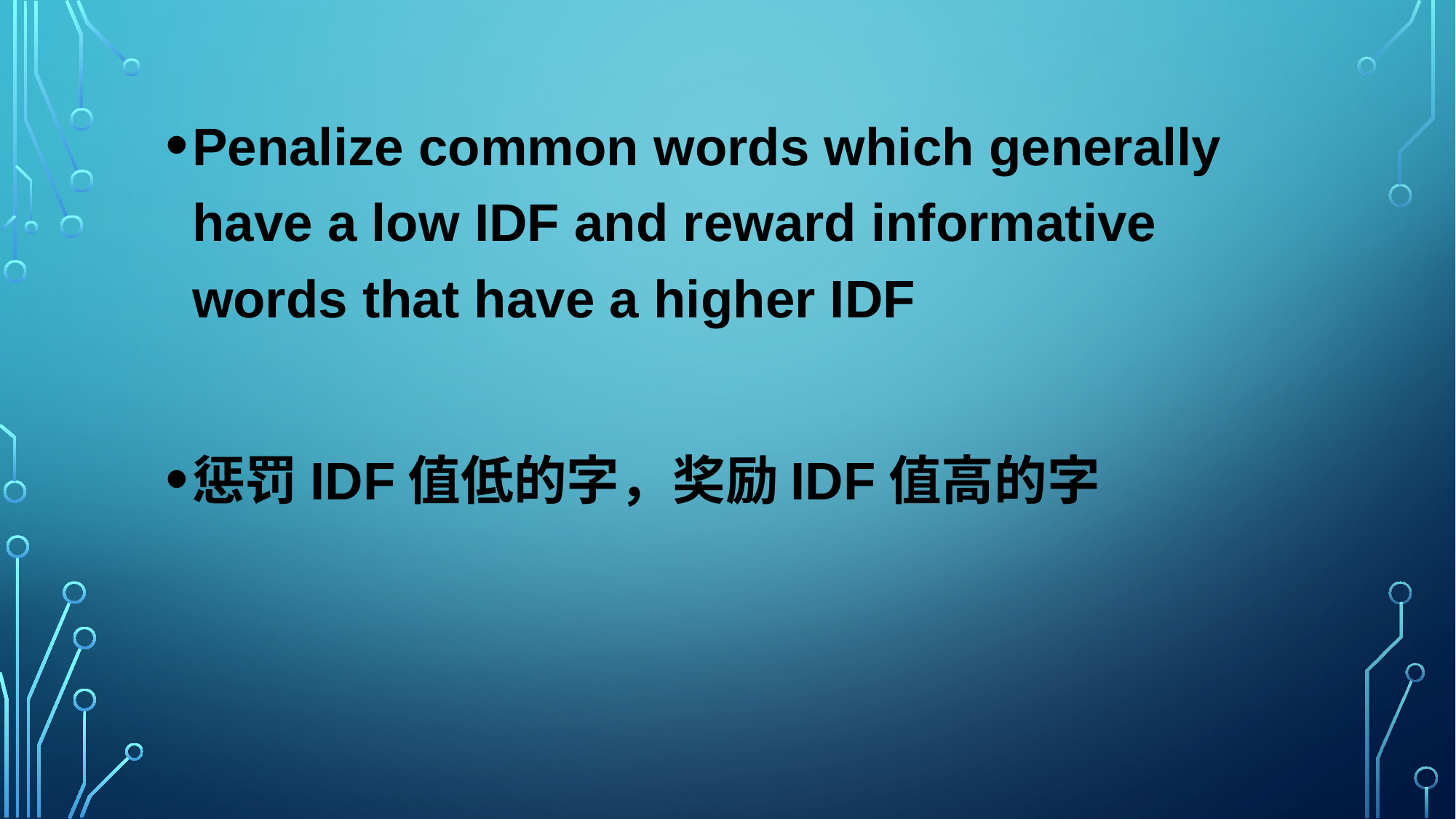

Penalize common words which generally have a low IDF and reward informative words that have a higher IDF

惩罚IDF值低的字，奖励IDF值高的字